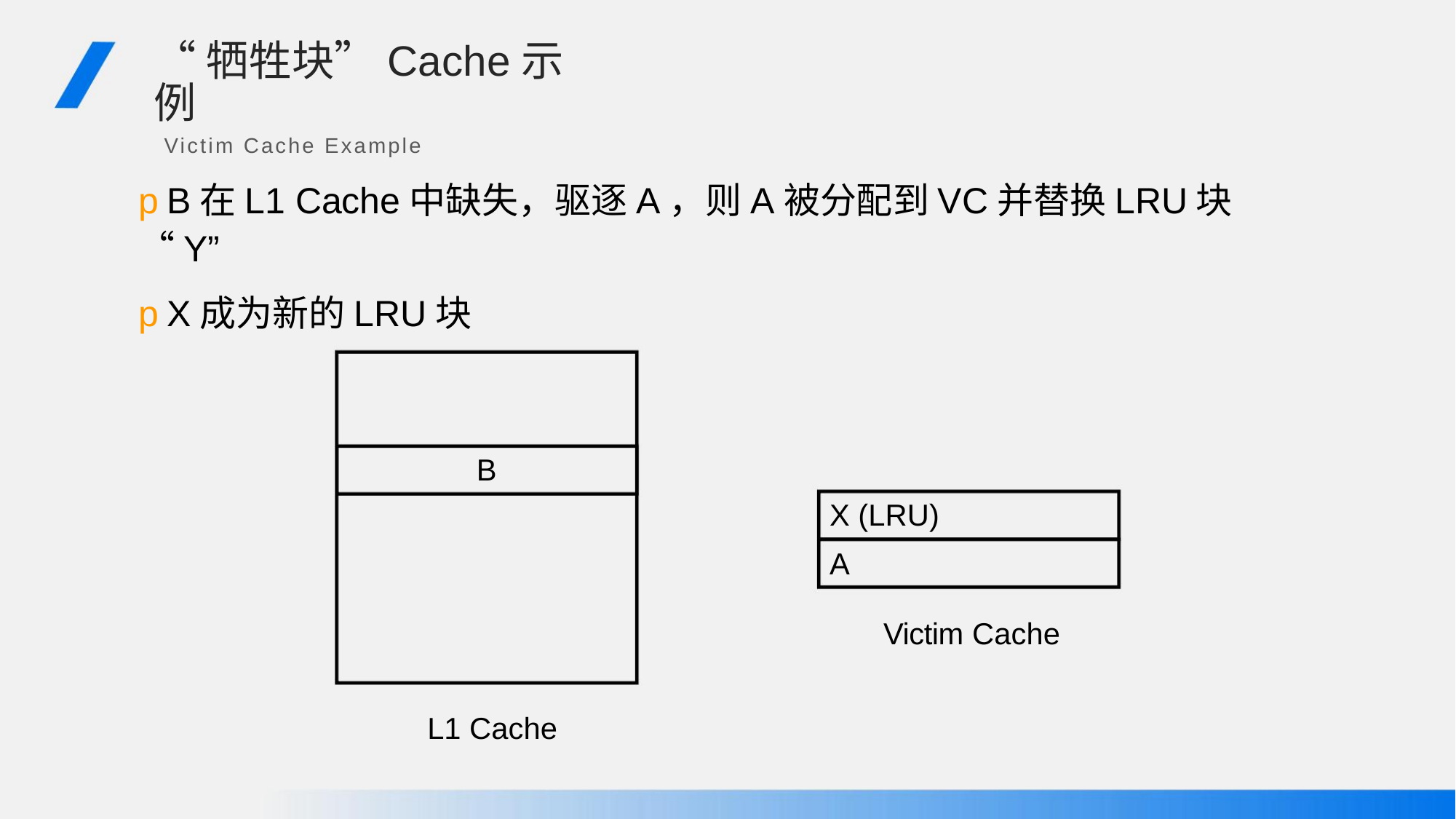

“牺牲块”Cache示例
Victim Cache Example
pB在L1 Cache中缺失，驱逐A，则A被分配到VC并替换LRU块“Y”
pX成为新的LRU块
B
X (LRU)
A
Victim Cache
L1 Cache